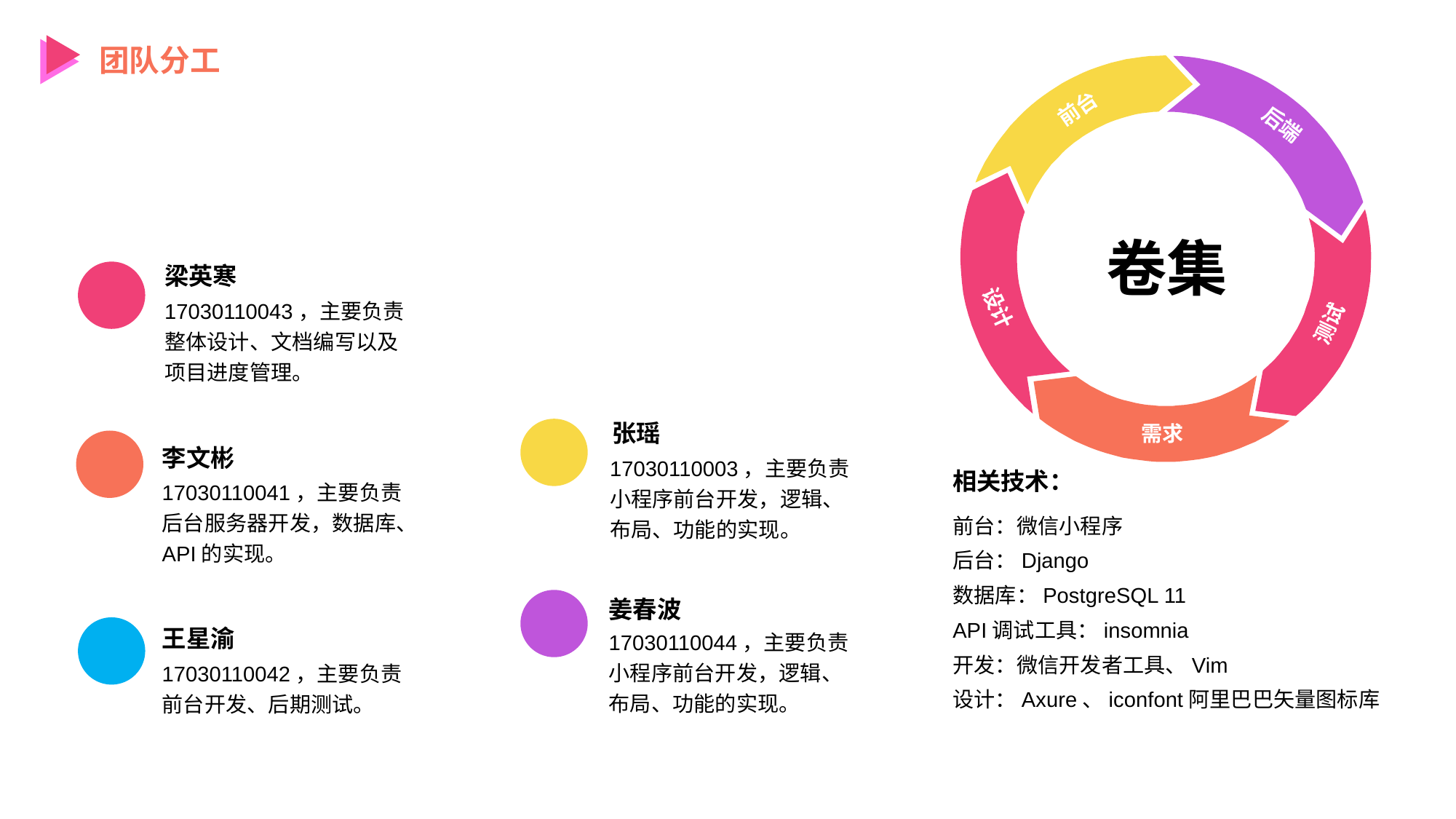

团队分工

前台
后端

卷集
梁英寒

设计
17030110043，主要负责整体设计、文档编写以及项目进度管理。
测试

需求
张瑶

李文彬
17030110003，主要负责小程序前台开发，逻辑、布局、功能的实现。
相关技术：
17030110041，主要负责后台服务器开发，数据库、API的实现。
前台：微信小程序
后台：Django
数据库：PostgreSQL 11
API调试工具：insomnia
开发：微信开发者工具、Vim
设计：Axure、iconfont阿里巴巴矢量图标库

姜春波

王星渝
17030110044，主要负责小程序前台开发，逻辑、布局、功能的实现。
17030110042，主要负责前台开发、后期测试。